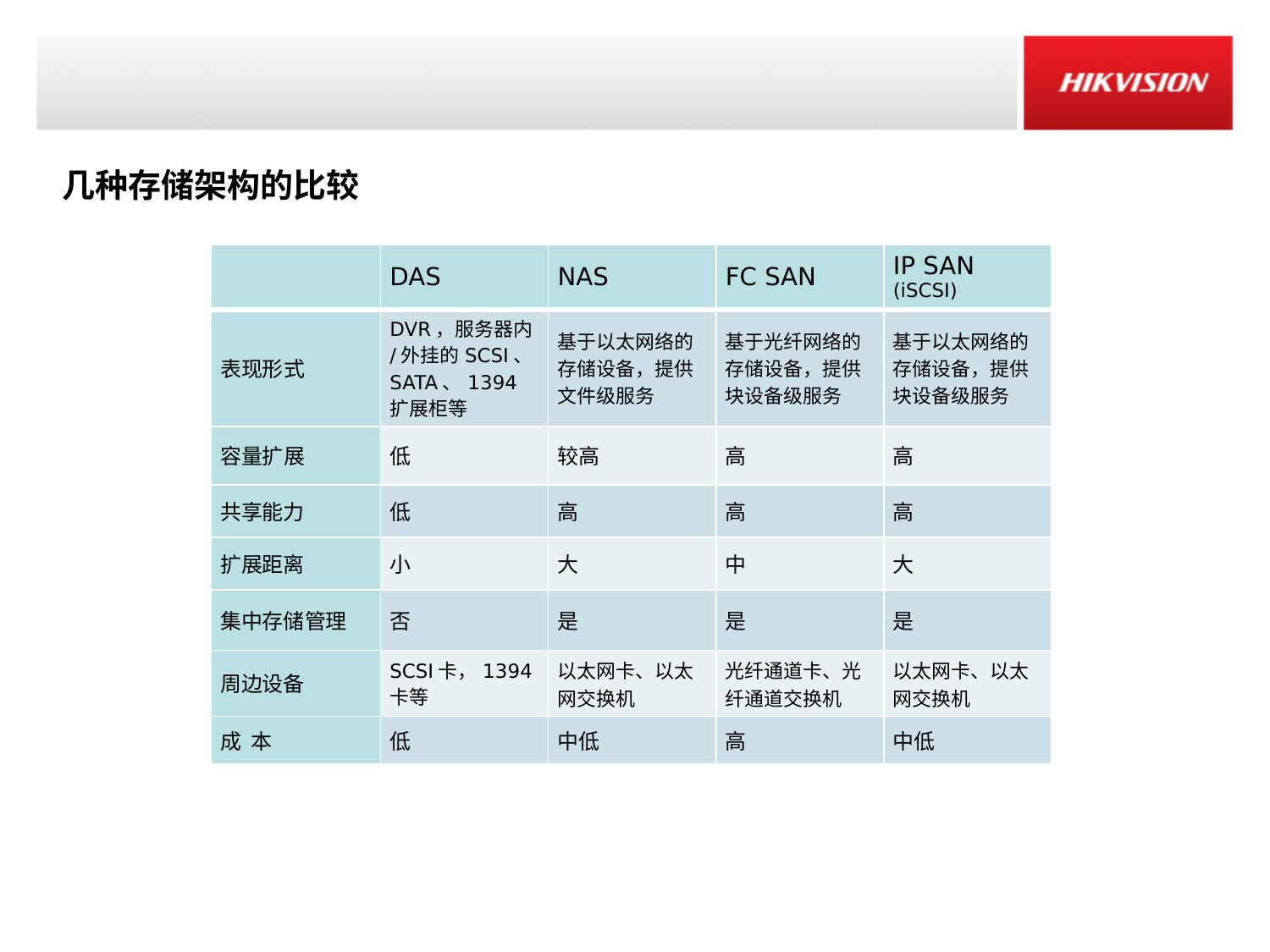

几种存储架构的比较
|  | DAS | NAS | FC SAN | IP SAN (iSCSI) |
| --- | --- | --- | --- | --- |
| 表现形式 | DVR，服务器内/外挂的SCSI、SATA、1394扩展柜等 | 基于以太网络的存储设备，提供文件级服务 | 基于光纤网络的存储设备，提供块设备级服务 | 基于以太网络的存储设备，提供块设备级服务 |
| 容量扩展 | 低 | 较高 | 高 | 高 |
| 共享能力 | 低 | 高 | 高 | 高 |
| 扩展距离 | 小 | 大 | 中 | 大 |
| 集中存储管理 | 否 | 是 | 是 | 是 |
| 周边设备 | SCSI卡，1394卡等 | 以太网卡、以太网交换机 | 光纤通道卡、光纤通道交换机 | 以太网卡、以太网交换机 |
| 成 本 | 低 | 中低 | 高 | 中低 |